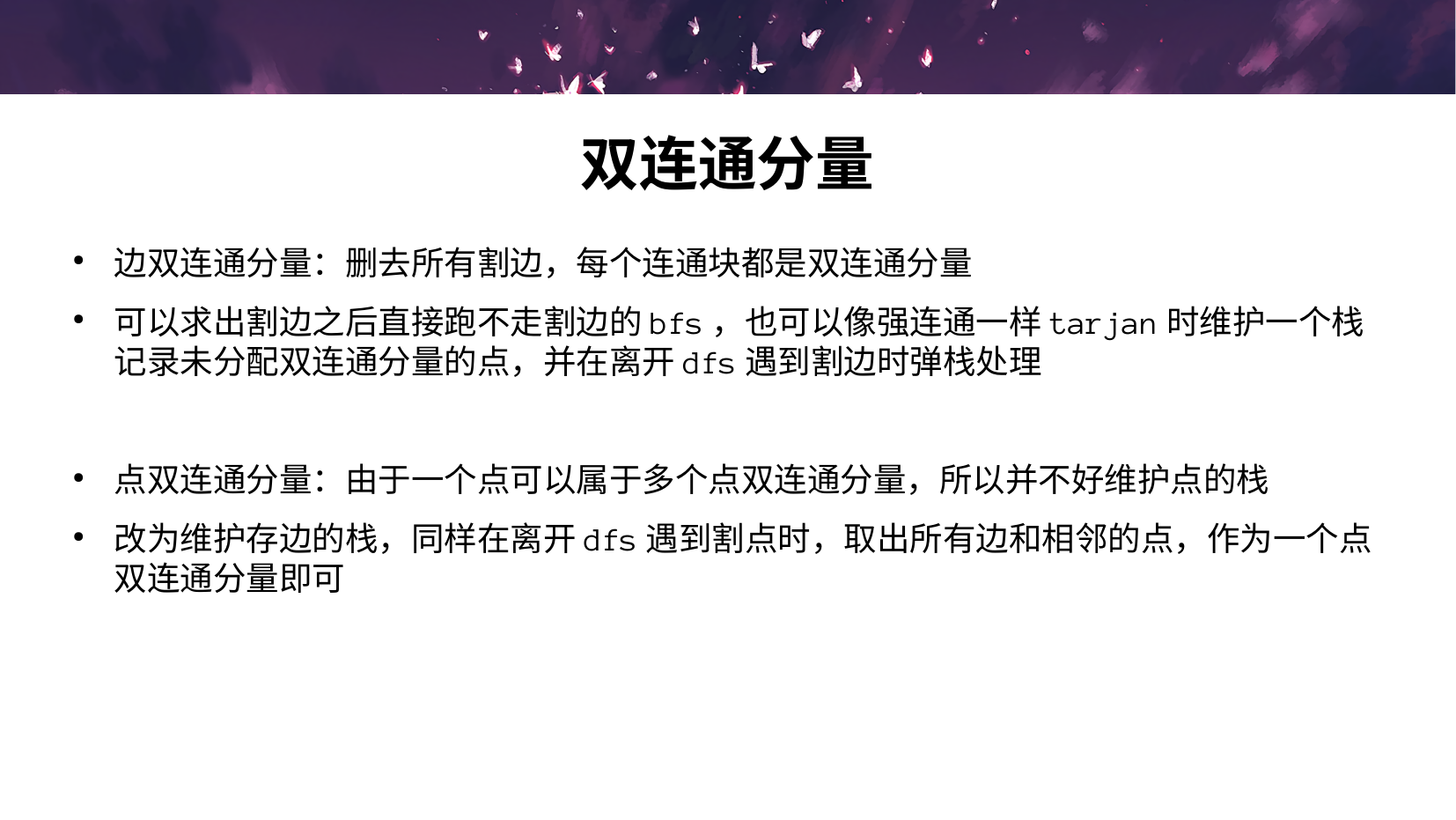

# 双连通分量
边双连通分量：删去所有割边，每个连通块都是双连通分量
可以求出割边之后直接跑不走割边的bfs，也可以像强连通一样tarjan时维护一个栈记录未分配双连通分量的点，并在离开dfs遇到割边时弹栈处理

点双连通分量：由于一个点可以属于多个点双连通分量，所以并不好维护点的栈
改为维护存边的栈，同样在离开dfs遇到割点时，取出所有边和相邻的点，作为一个点双连通分量即可